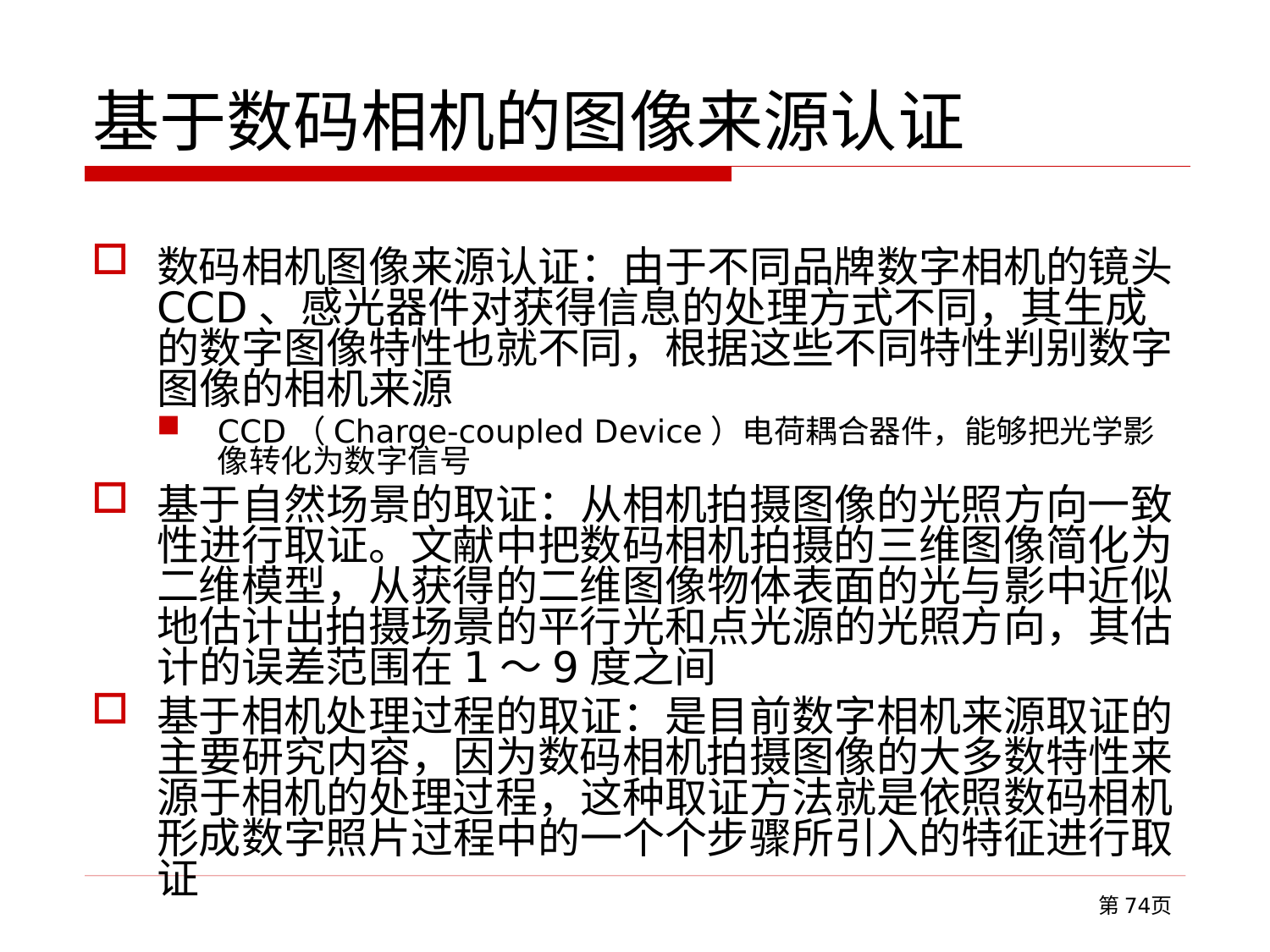

# 基于数码相机的图像来源认证
数码相机图像来源认证：由于不同品牌数字相机的镜头CCD、感光器件对获得信息的处理方式不同，其生成的数字图像特性也就不同，根据这些不同特性判别数字图像的相机来源
CCD（Charge-coupled Device）电荷耦合器件，能够把光学影像转化为数字信号
基于自然场景的取证：从相机拍摄图像的光照方向一致性进行取证。文献中把数码相机拍摄的三维图像简化为二维模型，从获得的二维图像物体表面的光与影中近似地估计出拍摄场景的平行光和点光源的光照方向，其估计的误差范围在1～9度之间
基于相机处理过程的取证：是目前数字相机来源取证的主要研究内容，因为数码相机拍摄图像的大多数特性来源于相机的处理过程，这种取证方法就是依照数码相机形成数字照片过程中的一个个步骤所引入的特征进行取证
74